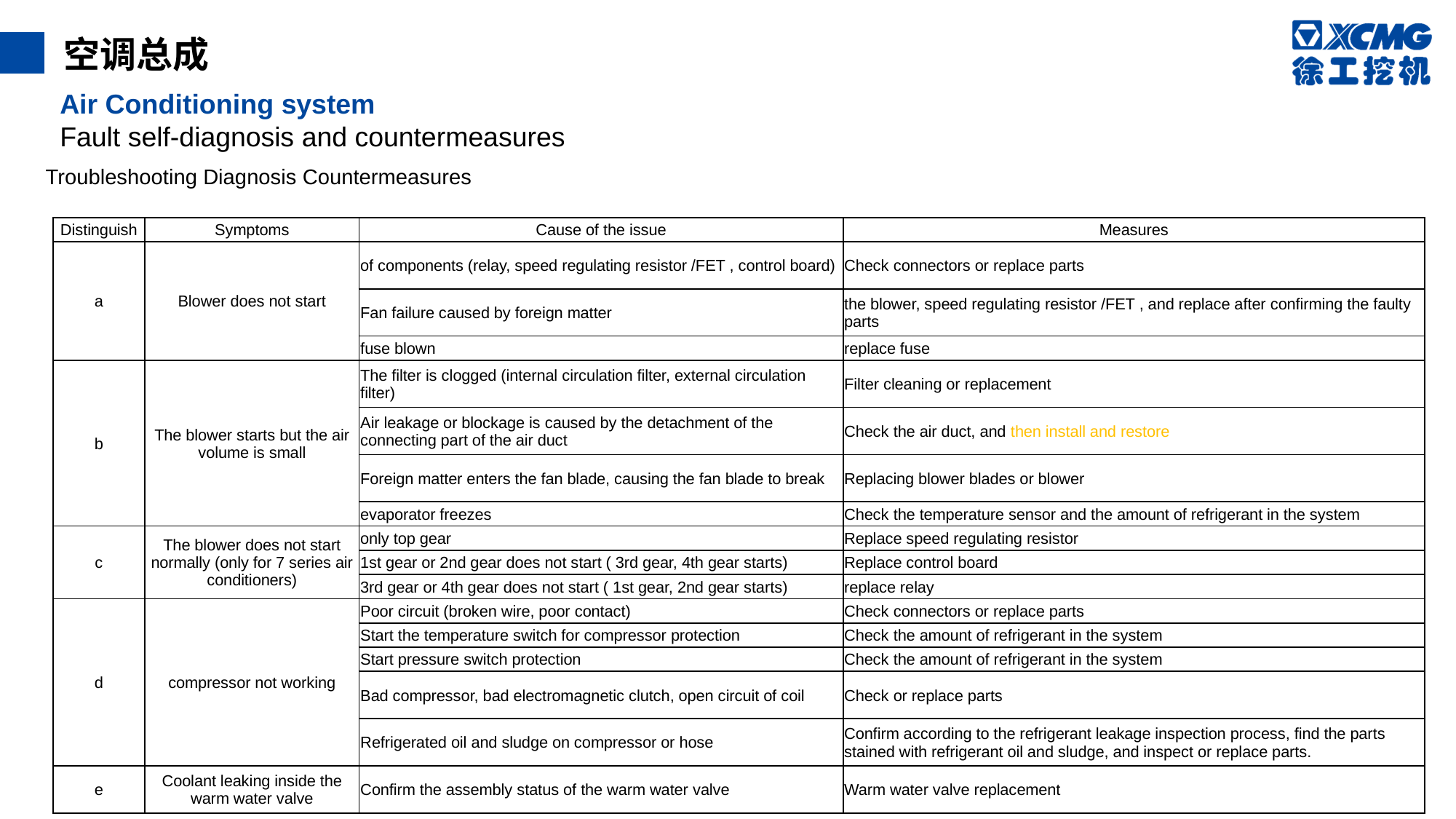

空调总成

Air Conditioning system
Fault self-diagnosis and countermeasures
Troubleshooting Diagnosis Countermeasures

| Distinguish | Symptoms | Cause of the issue | Measures |
| --- | --- | --- | --- |
| a | Blower does not start | of components (relay, speed regulating resistor /FET , control board) | Check connectors or replace parts |
|  |  | Fan failure caused by foreign matter | the blower, speed regulating resistor /FET , and replace after confirming the faulty parts |
|  |  | fuse blown | replace fuse |
| b | The blower starts but the air volume is small | The filter is clogged (internal circulation filter, external circulation filter) | Filter cleaning or replacement |
|  |  | Air leakage or blockage is caused by the detachment of the connecting part of the air duct | Check the air duct, and then install and restore |
|  |  | Foreign matter enters the fan blade, causing the fan blade to break | Replacing blower blades or blower |
|  |  | evaporator freezes | Check the temperature sensor and the amount of refrigerant in the system |
| c | The blower does not start normally (only for 7 series air conditioners) | only top gear | Replace speed regulating resistor |
|  |  | 1st gear or 2nd gear does not start ( 3rd gear, 4th gear starts) | Replace control board |
|  |  | 3rd gear or 4th gear does not start ( 1st gear, 2nd gear starts) | replace relay |
| d | compressor not working | Poor circuit (broken wire, poor contact) | Check connectors or replace parts |
|  |  | Start the temperature switch for compressor protection | Check the amount of refrigerant in the system |
|  |  | Start pressure switch protection | Check the amount of refrigerant in the system |
|  |  | Bad compressor, bad electromagnetic clutch, open circuit of coil | Check or replace parts |
|  |  | Refrigerated oil and sludge on compressor or hose | Confirm according to the refrigerant leakage inspection process, find the parts stained with refrigerant oil and sludge, and inspect or replace parts. |
| e | Coolant leaking inside the warm water valve | Confirm the assembly status of the warm water valve | Warm water valve replacement |